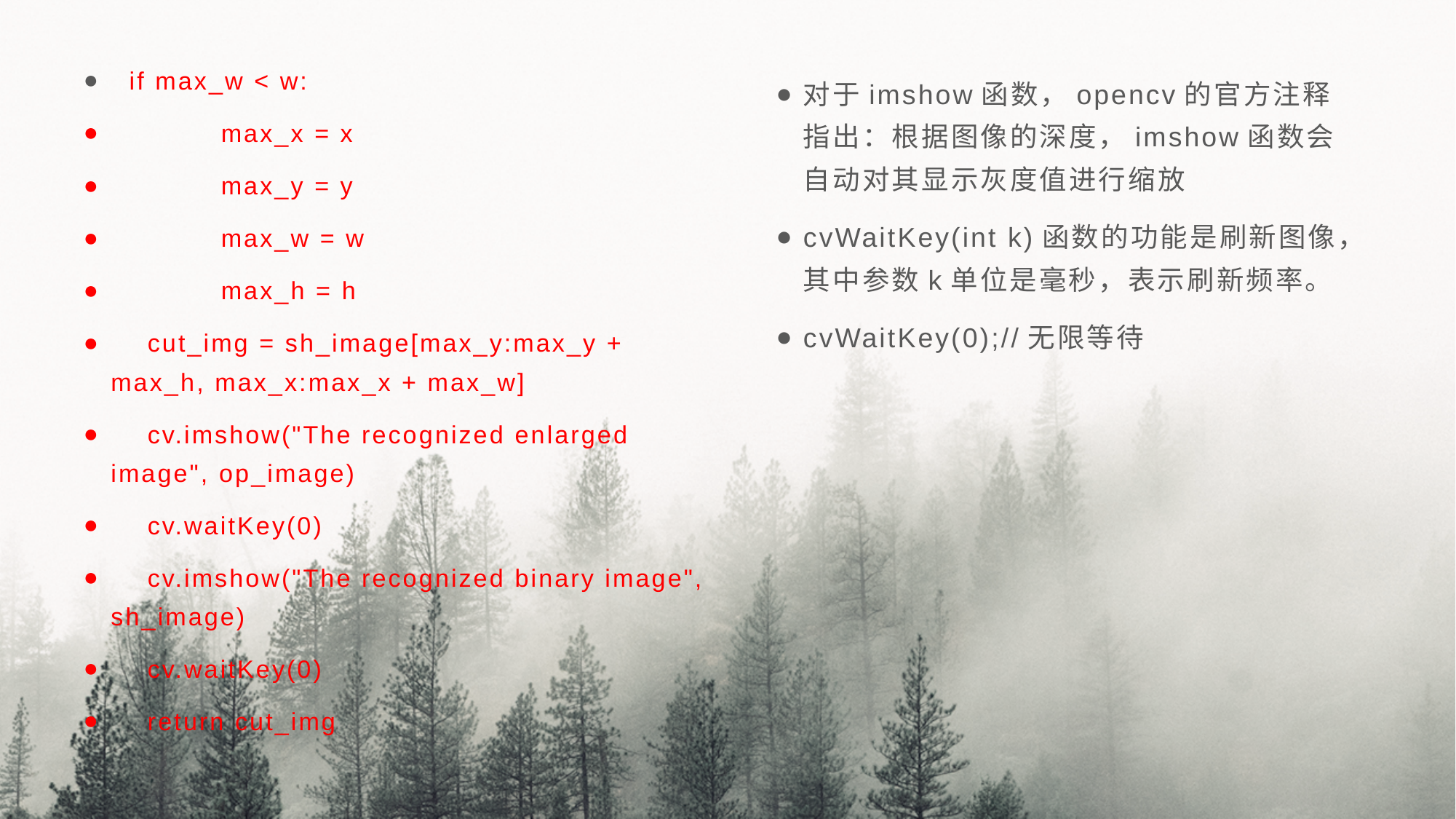

if max_w < w:
            max_x = x
            max_y = y
            max_w = w
            max_h = h
    cut_img = sh_image[max_y:max_y + max_h, max_x:max_x + max_w]
    cv.imshow("The recognized enlarged image", op_image)
    cv.waitKey(0)
    cv.imshow("The recognized binary image", sh_image)
    cv.waitKey(0)
    return cut_img
对于imshow函数，opencv的官方注释指出：根据图像的深度，imshow函数会自动对其显示灰度值进行缩放
cvWaitKey(int k)函数的功能是刷新图像，其中参数k单位是毫秒，表示刷新频率。
cvWaitKey(0);//无限等待